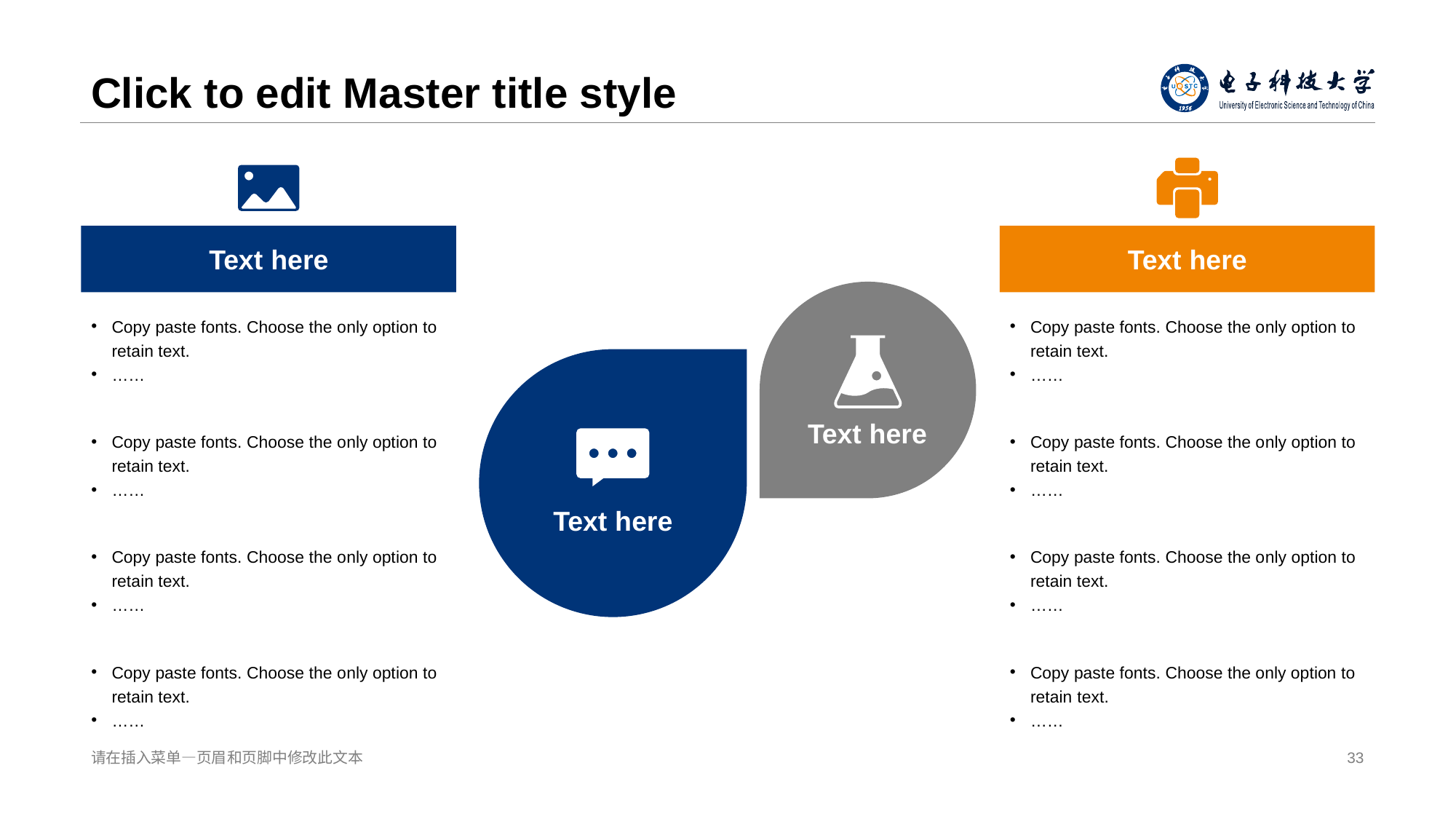

# Click to edit Ma ster title style

Text  here
Text  here

Copy paste fonts. Choose the o nly option to retain text.
……
Copy paste fonts. Choose the o nly option to retain text.
……

Text  here
Copy paste fonts. Choose the o nly option to retain text.
……
Copy paste fonts. Choose the o nly option to retain text.
……

Text  here
Copy paste fonts. Choose the o nly option to retain text.
……
Copy paste fonts. Choose the o nly option to retain text.
……
Copy paste fonts. Choose the o nly option to retain text.
……
Copy paste fonts. Choose the only option to retain  text.
……
请在插入菜单—页眉 和页脚中修改此文本
33